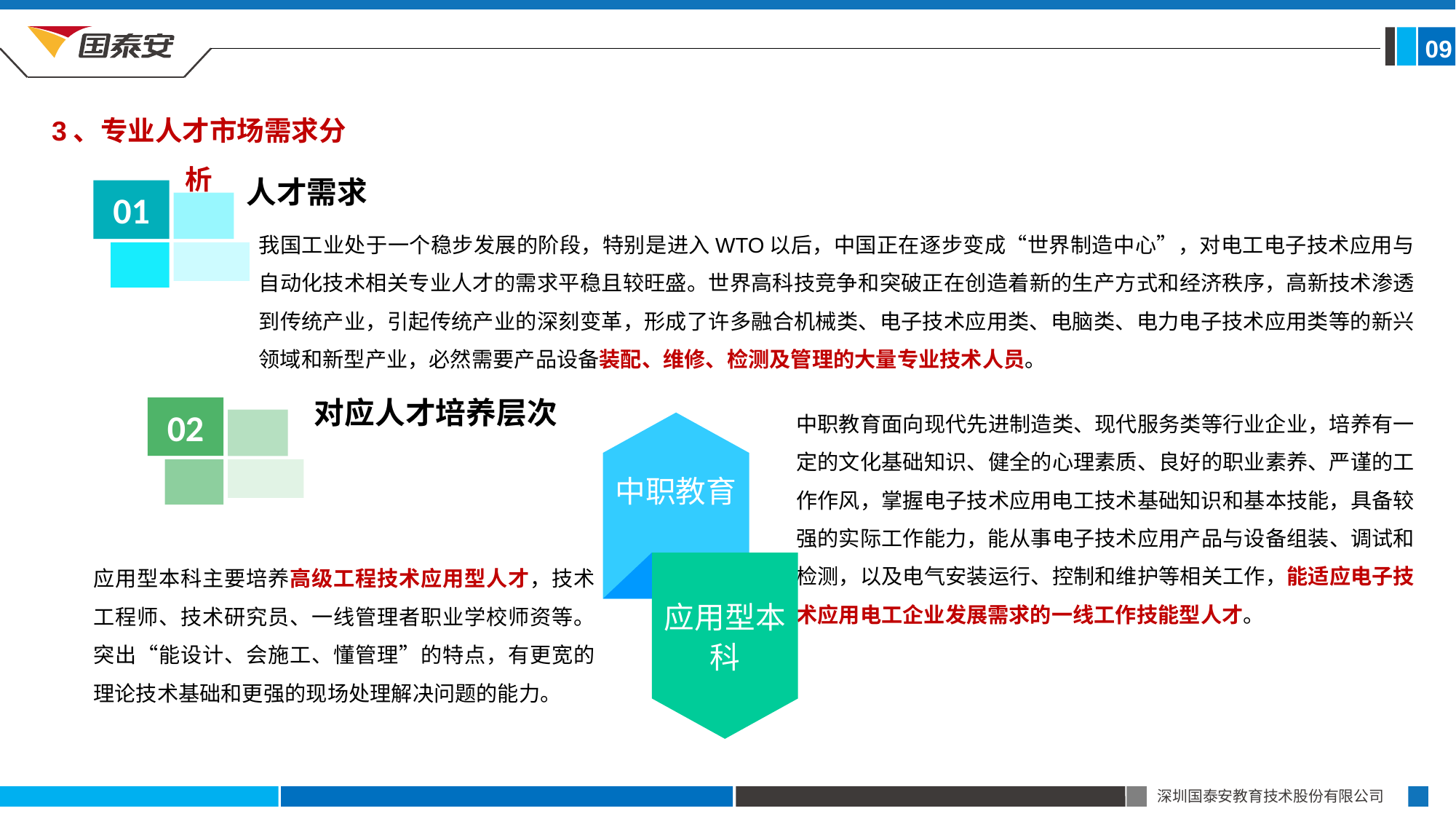

09
3、专业人才市场需求分析
人才需求
01

我国工业处于一个稳步发展的阶段，特别是进入WTO以后，中国正在逐步变成“世界制造中心”，对电工电子技术应用与自动化技术相关专业人才的需求平稳且较旺盛。世界高科技竞争和突破正在创造着新的生产方式和经济秩序，高新技术渗透到传统产业，引起传统产业的深刻变革，形成了许多融合机械类、电子技术应用类、电脑类、电力电子技术应用类等的新兴领域和新型产业，必然需要产品设备装配、维修、检测及管理的大量专业技术人员。
对应人才培养层次
02

中职教育面向现代先进制造类、现代服务类等行业企业，培养有一定的文化基础知识、健全的心理素质、良好的职业素养、严谨的工作作风，掌握电子技术应用电工技术基础知识和基本技能，具备较强的实际工作能力，能从事电子技术应用产品与设备组装、调试和检测，以及电气安装运行、控制和维护等相关工作，能适应电子技术应用电工企业发展需求的一线工作技能型人才。
中职教育

应用型本科
应用型本科主要培养高级工程技术应用型人才，技术工程师、技术研究员、一线管理者职业学校师资等。突出“能设计、会施工、懂管理”的特点，有更宽的理论技术基础和更强的现场处理解决问题的能力。